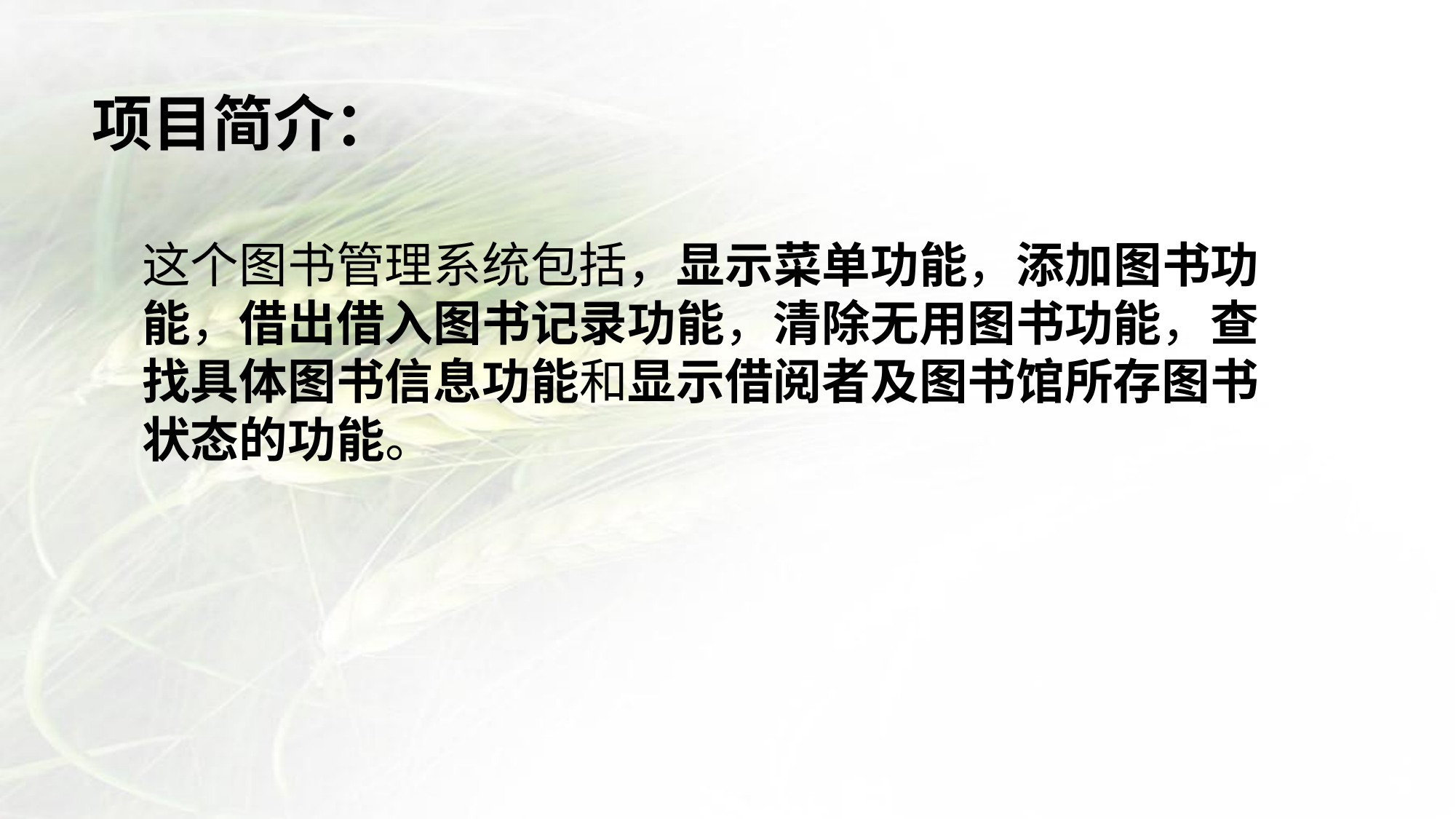

项目简介：
这个图书管理系统包括，显示菜单功能，添加图书功能，借出借入图书记录功能，清除无用图书功能，查找具体图书信息功能和显示借阅者及图书馆所存图书状态的功能。